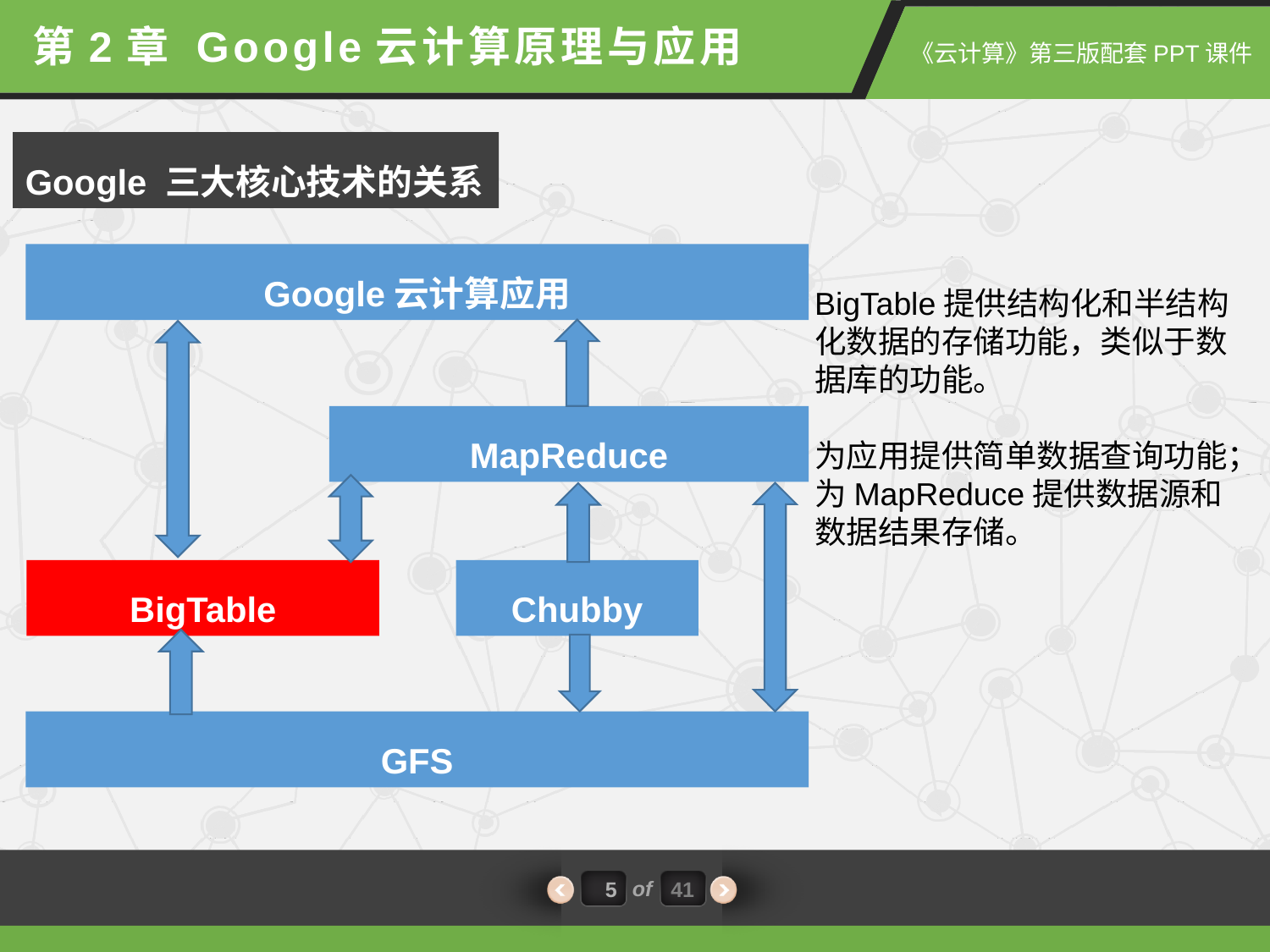

第2章 Google云计算原理与应用
Google 三大核心技术的关系
Google云计算应用

BigTable
Chubby

GFS
MapReduce
BigTable提供结构化和半结构化数据的存储功能，类似于数据库的功能。

为应用提供简单数据查询功能；
为MapReduce提供数据源和数据结果存储。
5